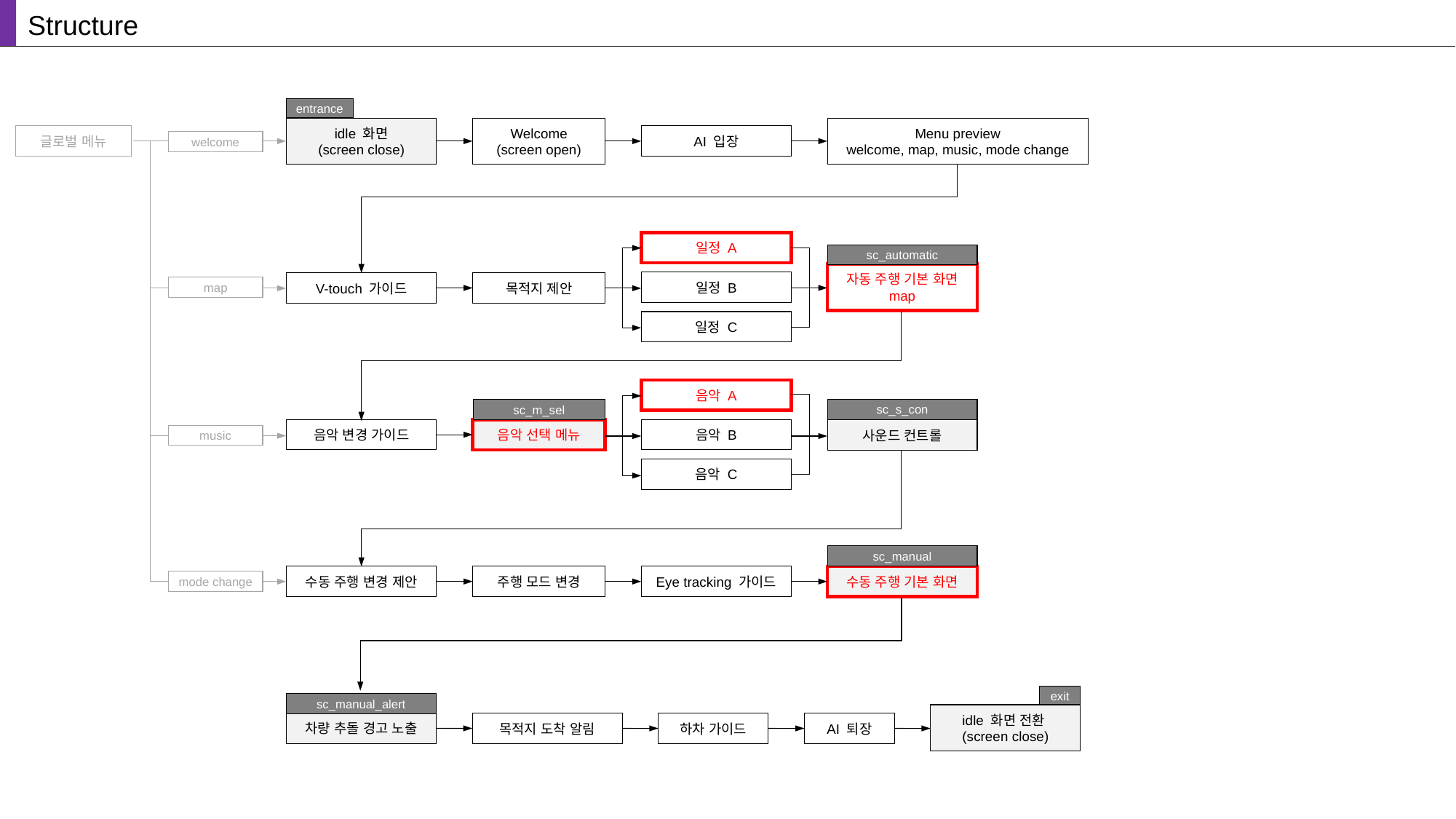

Structure
entrance
idle 화면
(screen close)
Welcome
(screen open)
Menu preview
welcome, map, music, mode change
글로벌 메뉴
AI 입장
welcome

일정 A
sc_automatic

자동 주행 기본 화면
map
일정 B
V-touch 가이드
목적지 제안
map
일정 C

음악 A

sc_m_sel
sc_s_con
음악 선택 메뉴
음악 B
음악 변경 가이드
사운드 컨트롤
music

음악 C
sc_manual
수동 주행 변경 제안
주행 모드 변경
Eye tracking 가이드
수동 주행 기본 화면
mode change

exit
sc_manual_alert
idle 화면 전환
(screen close)
차량 추돌 경고 노출
목적지 도착 알림
하차 가이드
AI 퇴장